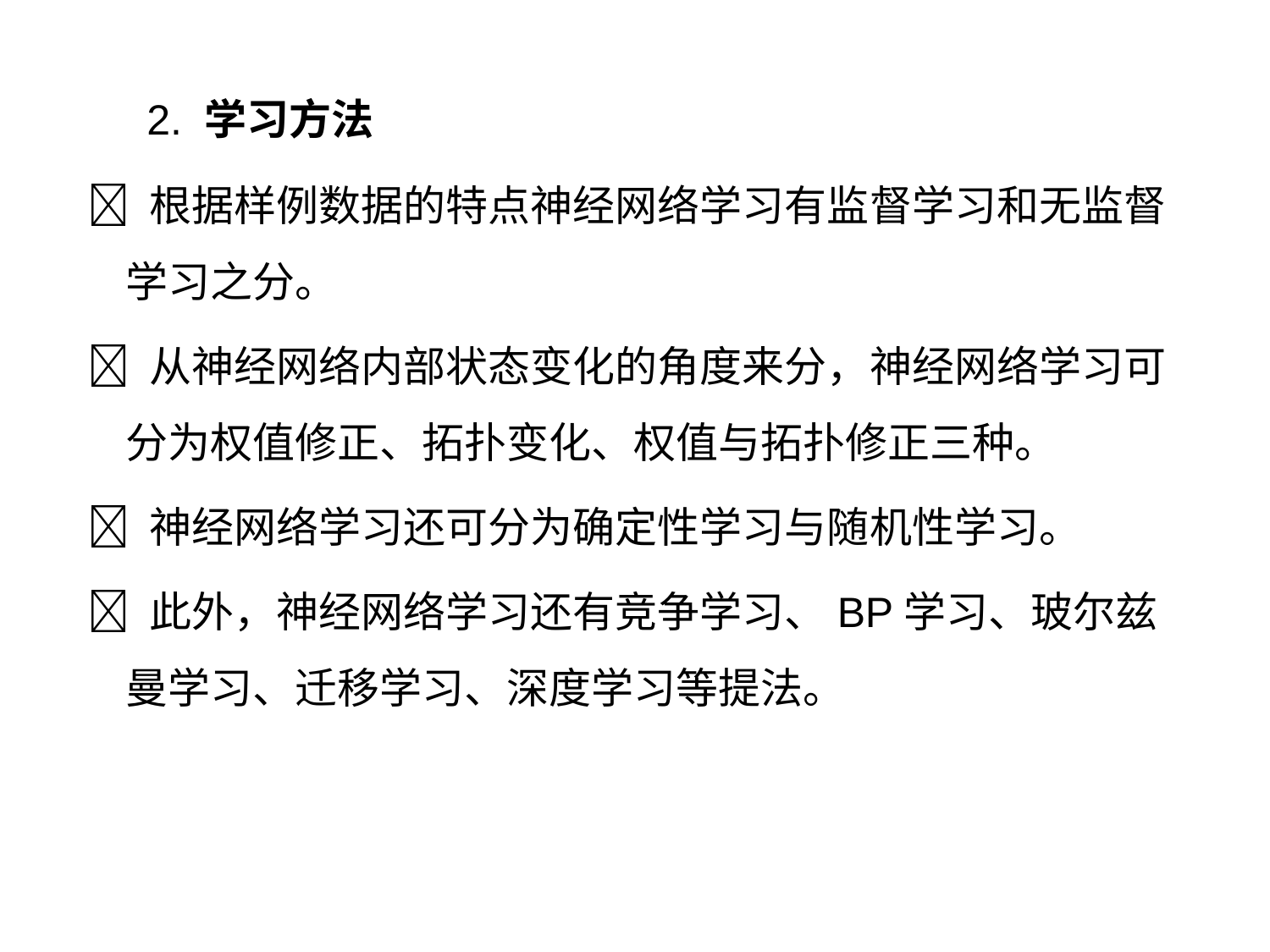

2. 学习方法
 • 根据样例数据的特点神经网络学习有监督学习和无监督学习之分。
 • 从神经网络内部状态变化的角度来分，神经网络学习可分为权值修正、拓扑变化、权值与拓扑修正三种。
 • 神经网络学习还可分为确定性学习与随机性学习。
 • 此外，神经网络学习还有竞争学习、BP学习、玻尔兹曼学习、迁移学习、深度学习等提法。